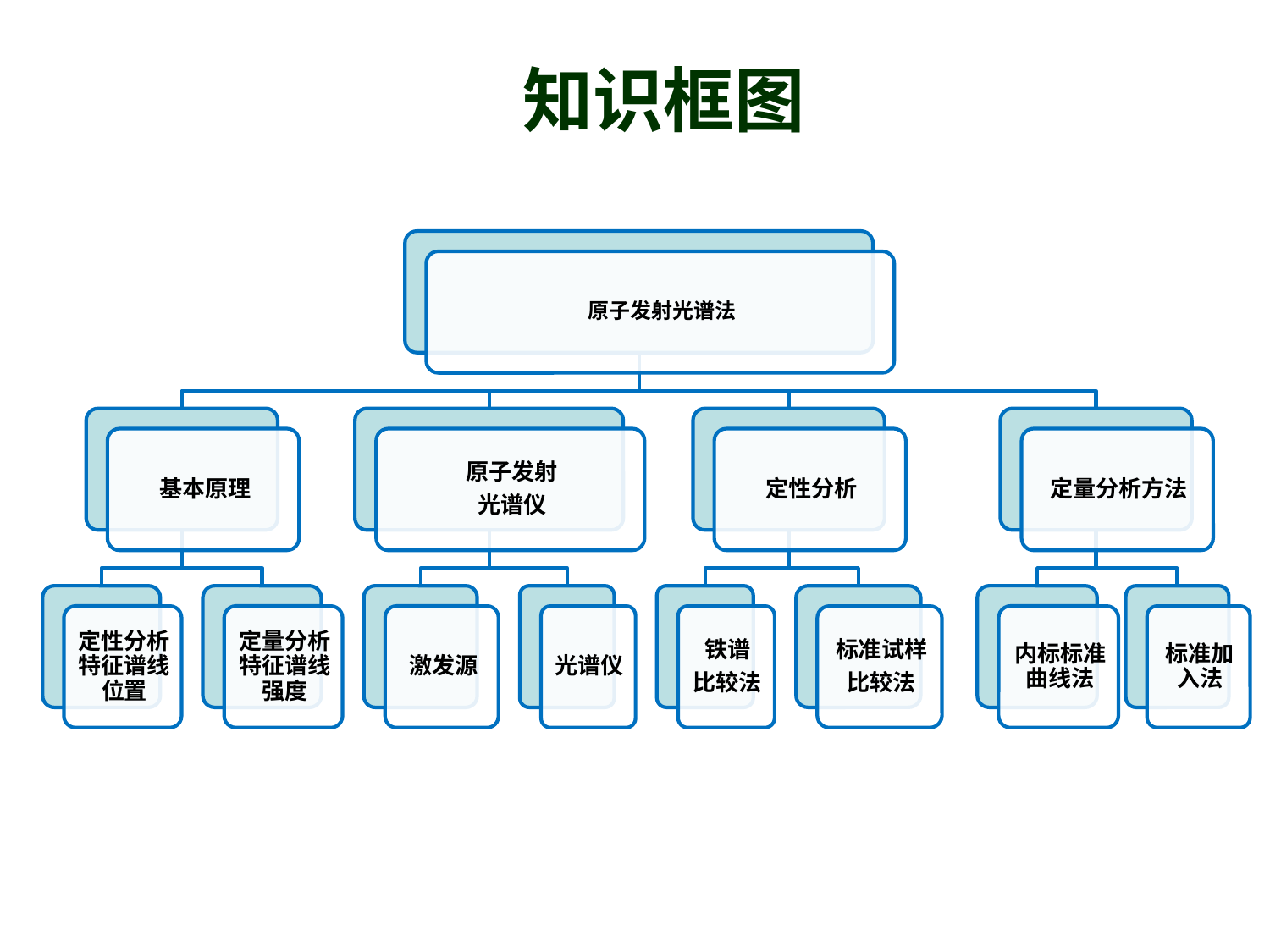

知识框图
原子发射光谱法
定量分析方法
标准加入法
内标标准曲线法
定性分析
标准试样
比较法
铁谱
比较法
原子发射
光谱仪
光谱仪
激发源
基本原理
定量分析特征谱线强度
定性分析特征谱线位置